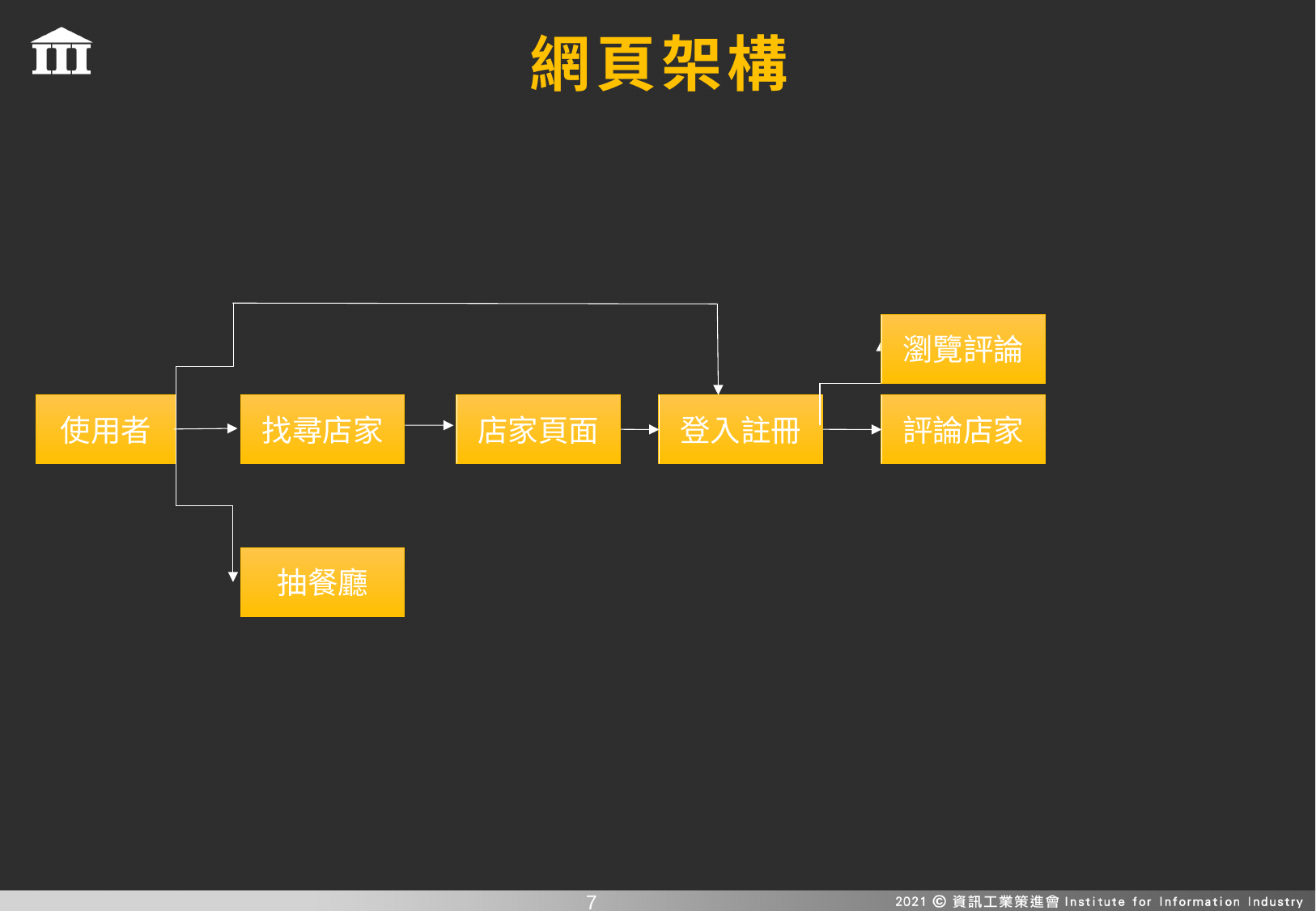

網頁架構

瀏覽評論
登入註冊
評論店家
店家頁面
使用者
找尋店家
抽餐廳